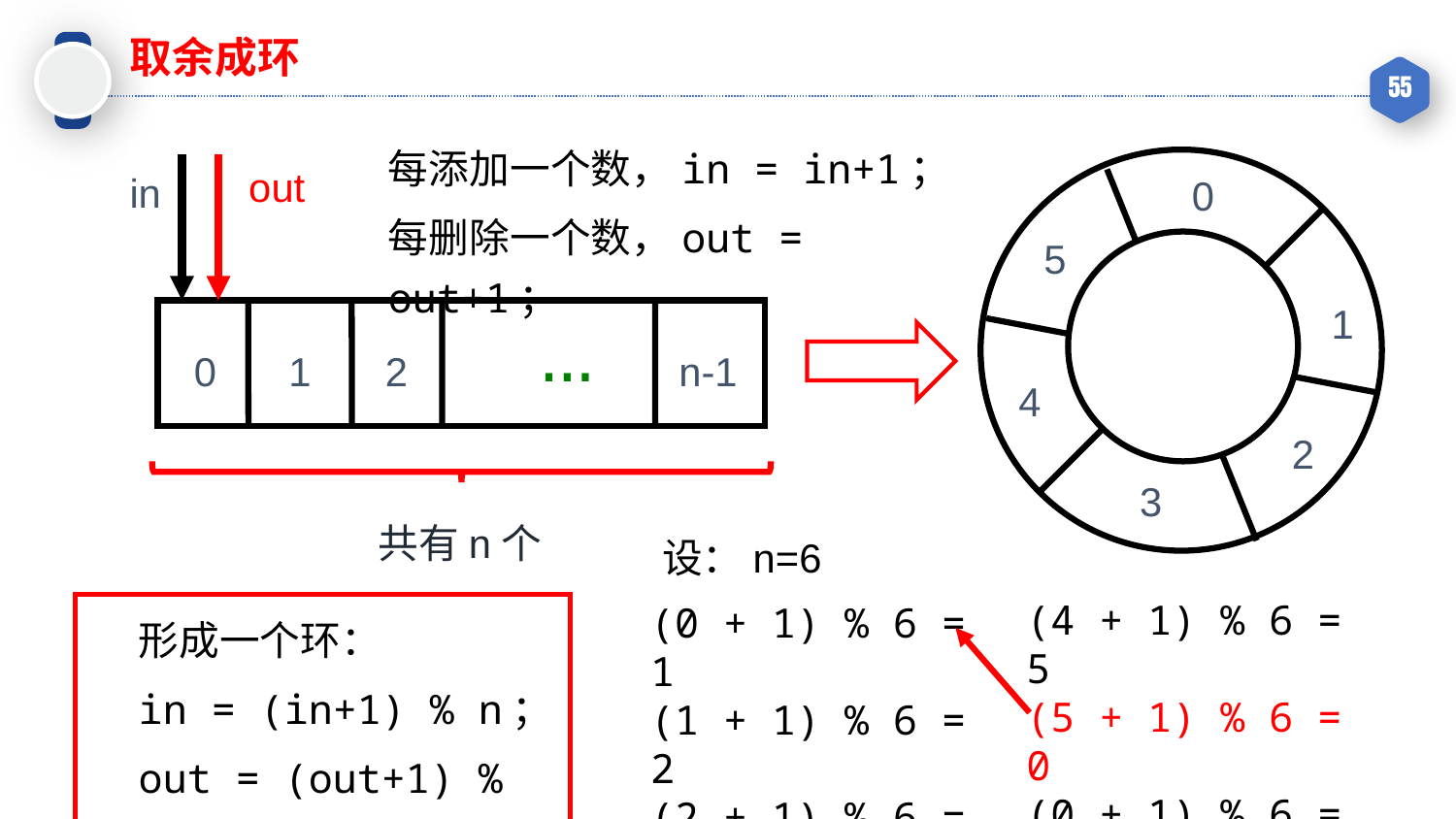

取余成环
每添加一个数，in = in+1；
每删除一个数，out = out+1；

0
5
1
4
2
3
out
in

…

0
1
2
n-1
共有n个
设：n=6
(4 + 1) % 6 = 5
(5 + 1) % 6 = 0
(0 + 1) % 6 = 1
…
(0 + 1) % 6 = 1
(1 + 1) % 6 = 2
(2 + 1) % 6 = 3
(3 + 1) % 6 = 4
形成一个环：
in = (in+1) % n；
out = (out+1) % n；